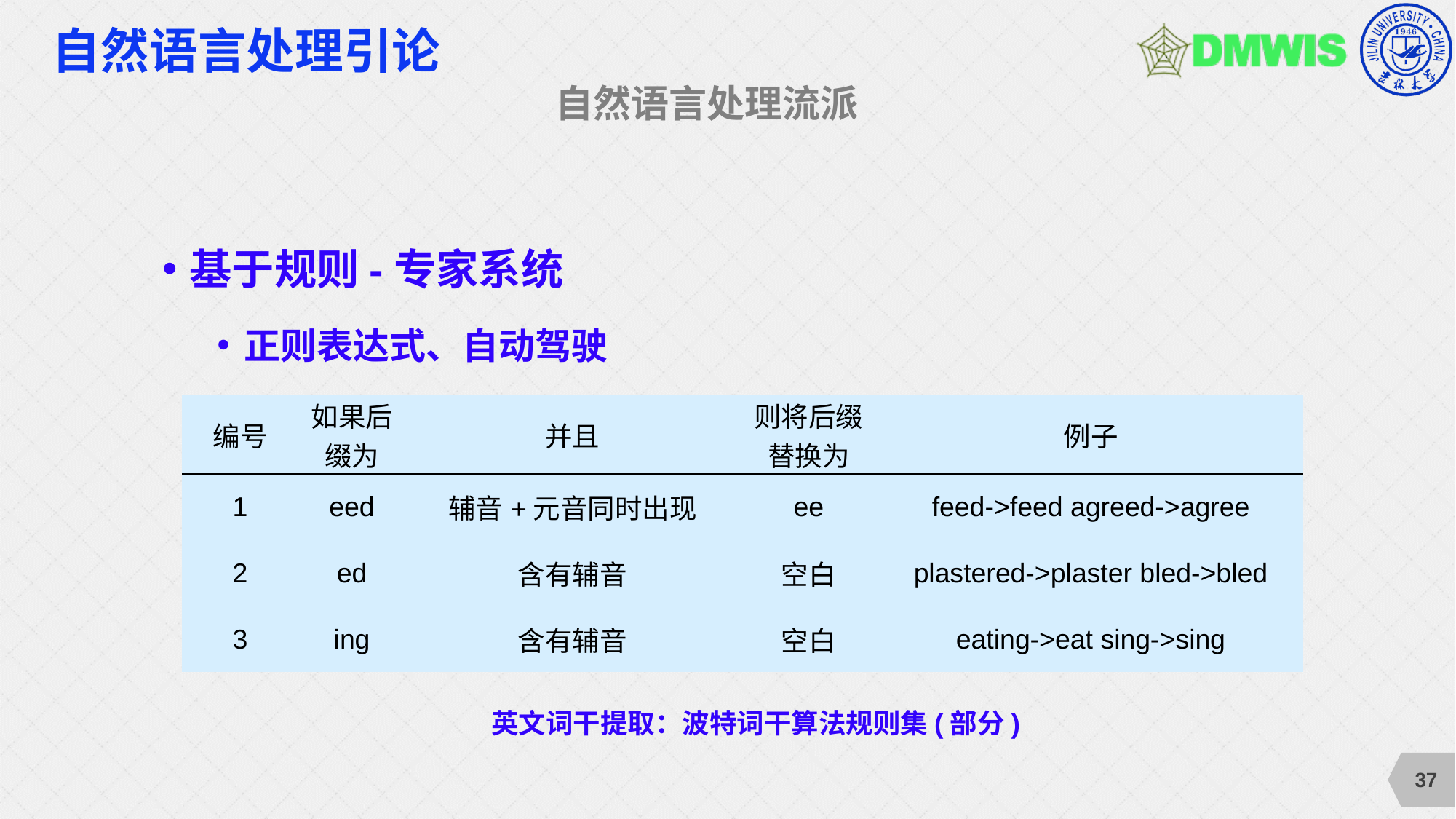

# 自然语言处理引论
自然语言处理流派
基于规则-专家系统
正则表达式、自动驾驶

| 编号 | 如果后缀为 | 并且 | 则将后缀替换为 | 例子 |
| --- | --- | --- | --- | --- |
| 1 | eed | 辅音+元音同时出现 | ee | feed->feed agreed->agree |
| 2 | ed | 含有辅音 | 空白 | plastered->plaster bled->bled |
| 3 | ing | 含有辅音 | 空白 | eating->eat sing->sing |
英文词干提取：波特词干算法规则集(部分)
37